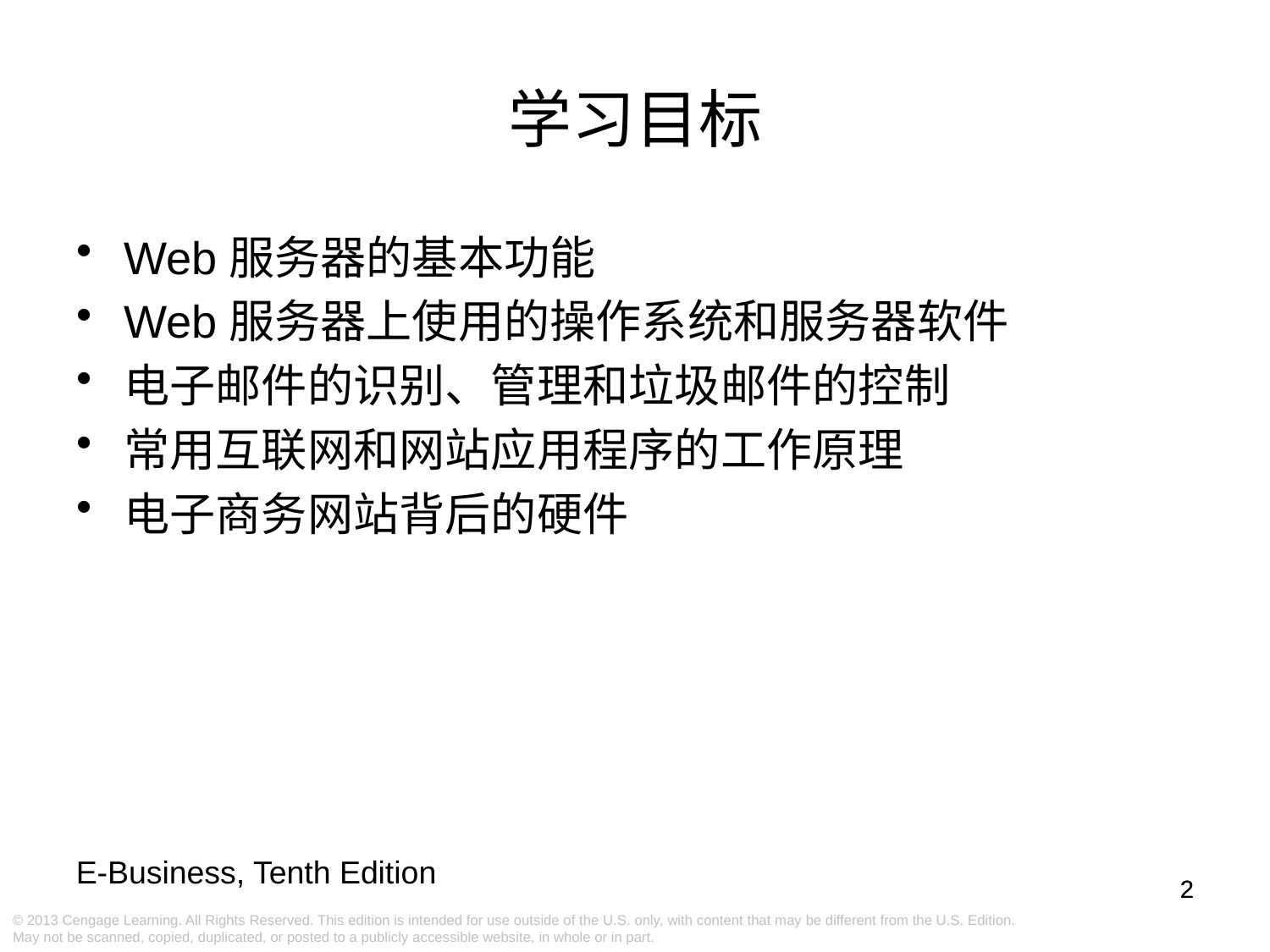

学习目标
Web服务器的基本功能
Web服务器上使用的操作系统和服务器软件
电子邮件的识别、管理和垃圾邮件的控制
常用互联网和网站应用程序的工作原理
电子商务网站背后的硬件
2
2